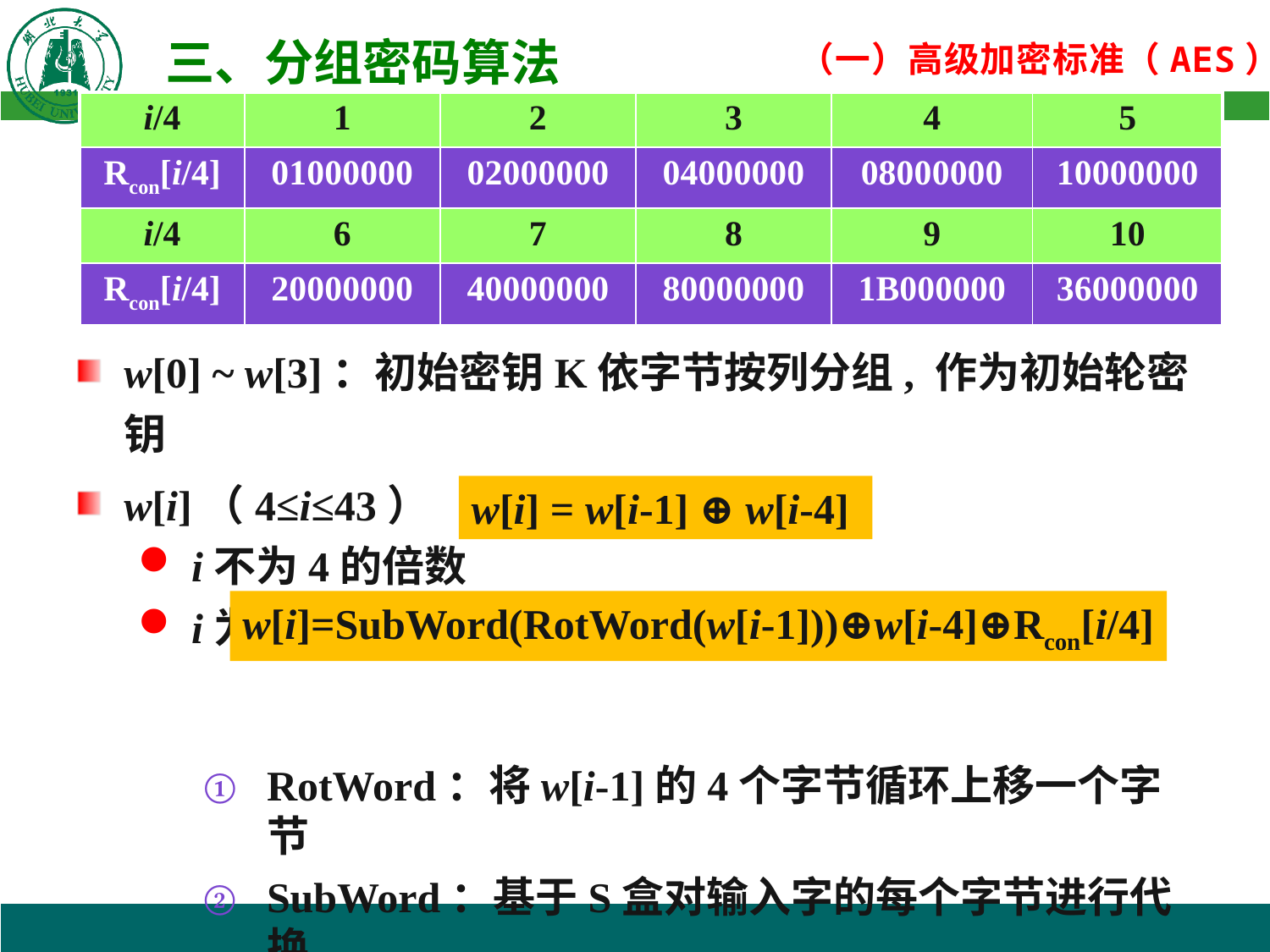

| i/4 | 1 | 2 | 3 | 4 | 5 |
| --- | --- | --- | --- | --- | --- |
| Rcon[i/4] | 01000000 | 02000000 | 04000000 | 08000000 | 10000000 |
| i/4 | 6 | 7 | 8 | 9 | 10 |
| Rcon[i/4] | 20000000 | 40000000 | 80000000 | 1B000000 | 36000000 |
3.  AES密钥扩展算法
w[0] ~ w[3]：初始密钥K依字节按列分组, 作为初始轮密钥
w[i]（4≤i≤43）
 i不为4的倍数
 i为4的倍数

RotWord：将w[i-1]的4个字节循环上移一个字节
SubWord：基于S盒对输入字的每个字节进行代换
将步骤②的结果与w[i-4]异或
将步骤③的结果再与轮常量Rcon[i/4]异或
w[i] = w[i-1] ⊕ w[i-4]
w[i]=SubWord(RotWord(w[i-1]))⊕w[i-4]⊕Rcon[i/4]